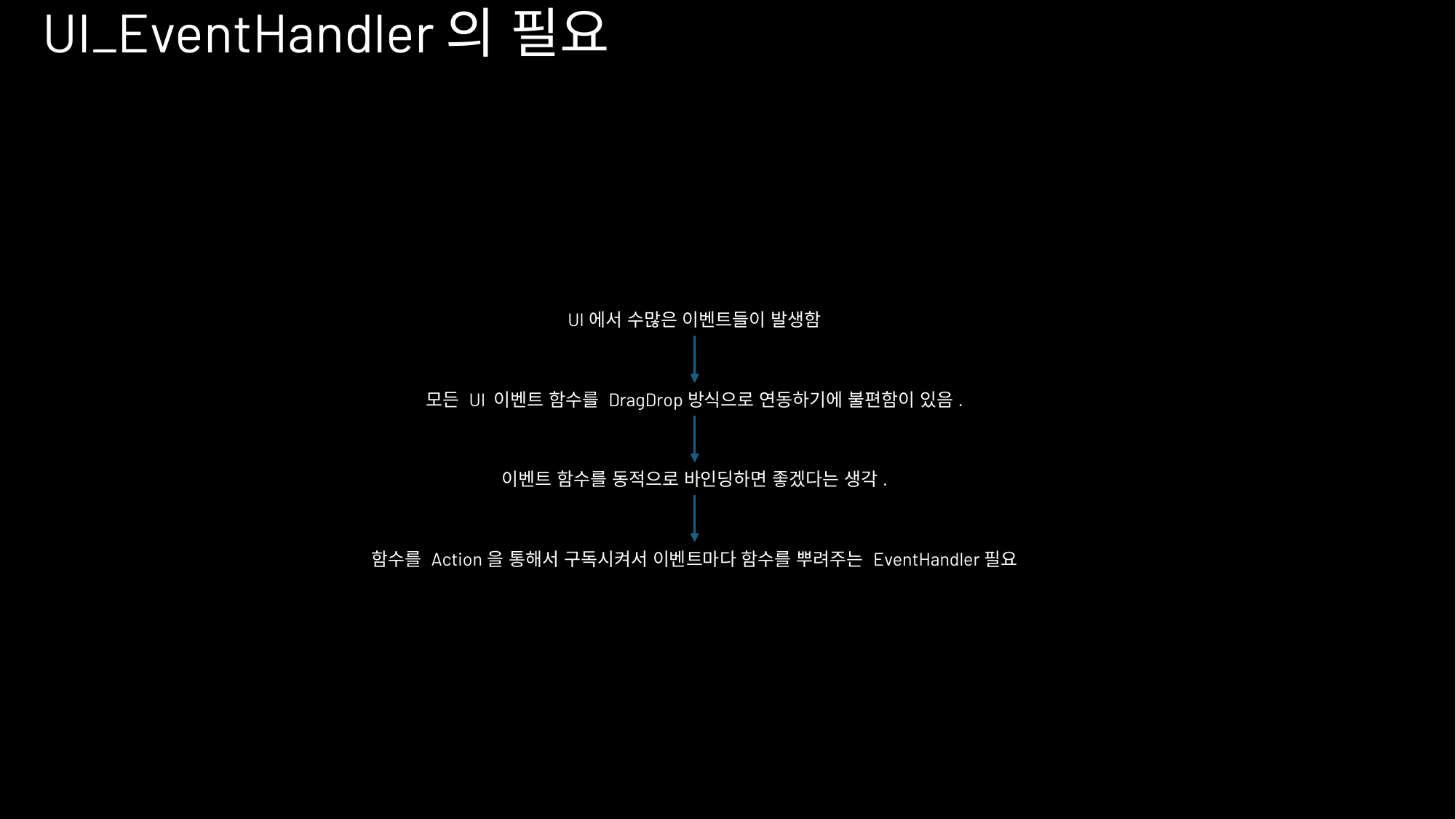

# UI_EventHandler의 필요
UI에서 수많은 이벤트들이 발생함
모든 UI 이벤트 함수를 DragDrop방식으로 연동하기에 불편함이 있음.
이벤트 함수를 동적으로 바인딩하면 좋겠다는 생각.
함수를 Action을 통해서 구독시켜서 이벤트마다 함수를 뿌려주는 EventHandler필요